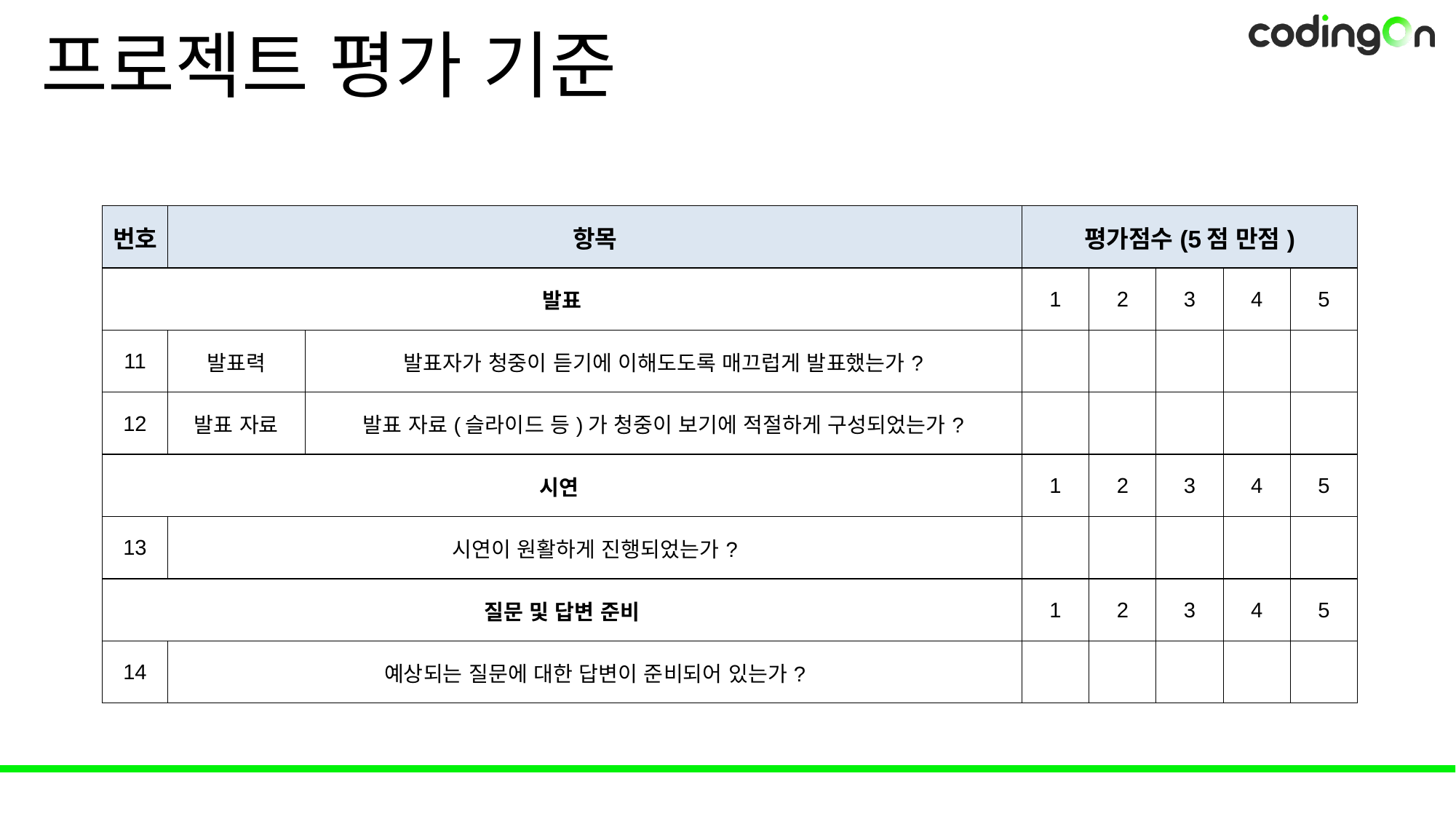

# 프로젝트 평가 기준
| 번호 | 항목 |  | 평가점수(5점 만점) |  |  |  |  |
| --- | --- | --- | --- | --- | --- | --- | --- |
| 발표 |  |  | 1 | 2 | 3 | 4 | 5 |
| 11 | 발표력 | 발표자가 청중이 듣기에 이해도도록 매끄럽게 발표했는가? |  |  |  |  |  |
| 12 | 발표 자료 | 발표 자료(슬라이드 등)가 청중이 보기에 적절하게 구성되었는가? |  |  |  |  |  |
| 시연 |  |  | 1 | 2 | 3 | 4 | 5 |
| 13 | 시연이 원활하게 진행되었는가? |  |  |  |  |  |  |
| 질문 및 답변 준비 |  |  | 1 | 2 | 3 | 4 | 5 |
| 14 | 예상되는 질문에 대한 답변이 준비되어 있는가? |  |  |  |  |  |  |